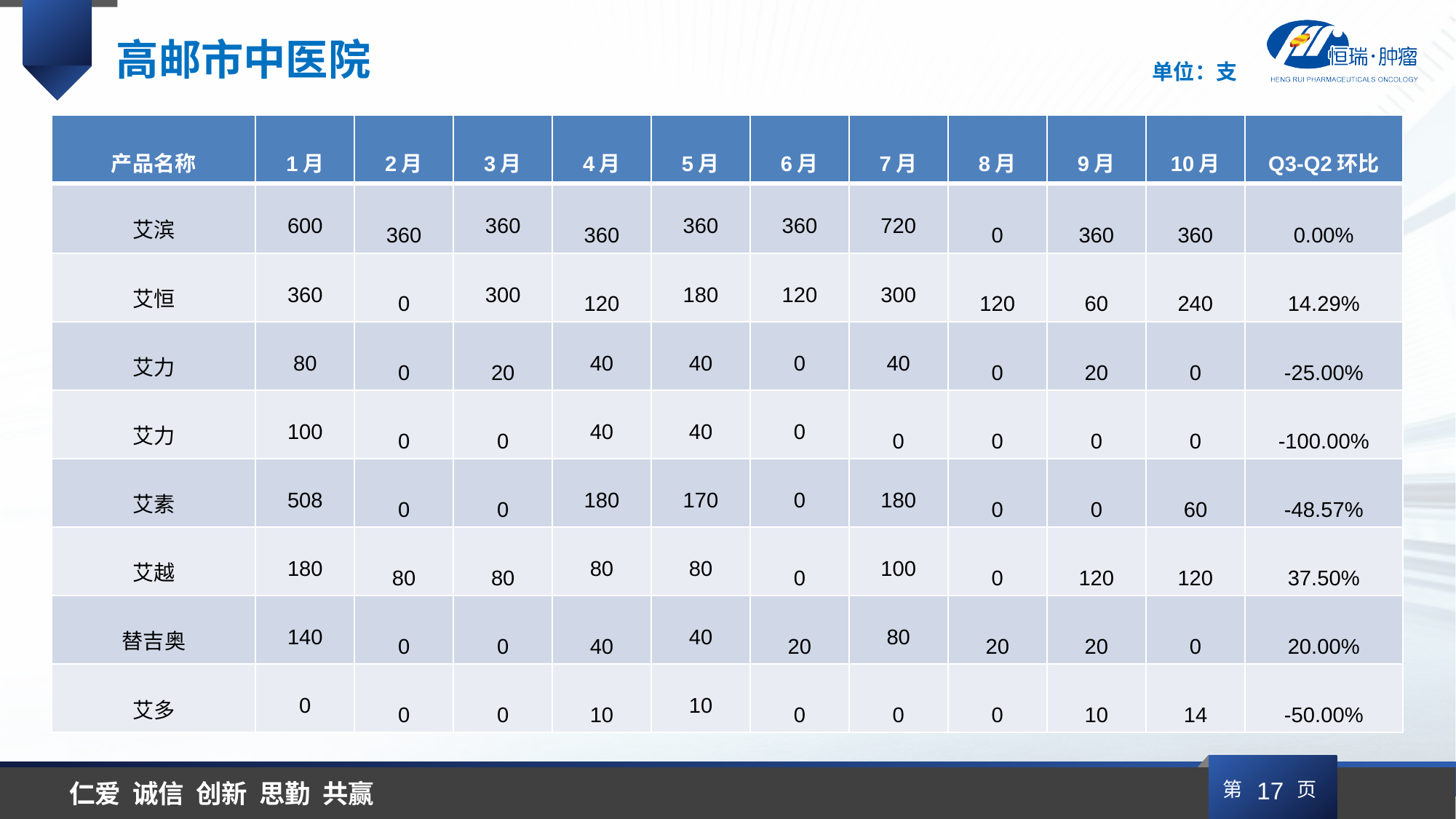

高邮市中医院
单位：支
| 产品名称 | 1月 | 2月 | 3月 | 4月 | 5月 | 6月 | 7月 | 8月 | 9月 | 10月 | Q3-Q2环比 |
| --- | --- | --- | --- | --- | --- | --- | --- | --- | --- | --- | --- |
| 艾滨 | 600 | 360 | 360 | 360 | 360 | 360 | 720 | 0 | 360 | 360 | 0.00% |
| 艾恒 | 360 | 0 | 300 | 120 | 180 | 120 | 300 | 120 | 60 | 240 | 14.29% |
| 艾力 | 80 | 0 | 20 | 40 | 40 | 0 | 40 | 0 | 20 | 0 | -25.00% |
| 艾力 | 100 | 0 | 0 | 40 | 40 | 0 | 0 | 0 | 0 | 0 | -100.00% |
| 艾素 | 508 | 0 | 0 | 180 | 170 | 0 | 180 | 0 | 0 | 60 | -48.57% |
| 艾越 | 180 | 80 | 80 | 80 | 80 | 0 | 100 | 0 | 120 | 120 | 37.50% |
| 替吉奥 | 140 | 0 | 0 | 40 | 40 | 20 | 80 | 20 | 20 | 0 | 20.00% |
| 艾多 | 0 | 0 | 0 | 10 | 10 | 0 | 0 | 0 | 10 | 14 | -50.00% |